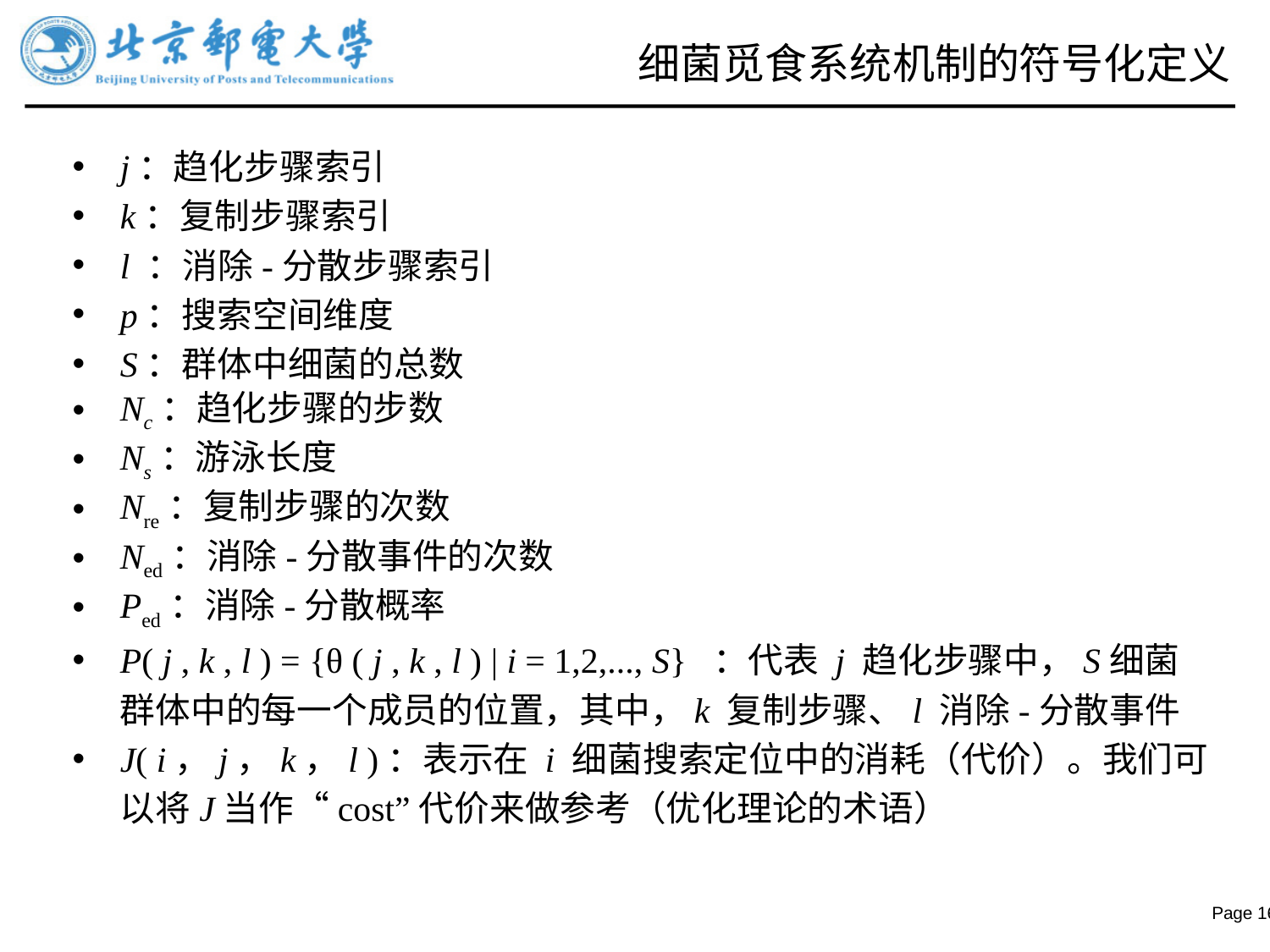

# 细菌觅食系统机制的符号化定义
j：趋化步骤索引
k：复制步骤索引
l ：消除-分散步骤索引
p：搜索空间维度
S：群体中细菌的总数
Nc：趋化步骤的步数
Ns：游泳长度
Nre：复制步骤的次数
Ned：消除-分散事件的次数
Ped：消除-分散概率
P( j , k , l ) = {θ ( j , k , l ) | i = 1,2,..., S}  ：代表 j 趋化步骤中，S细菌群体中的每一个成员的位置，其中，k 复制步骤、l 消除-分散事件
J( i，j，k，l )：表示在 i 细菌搜索定位中的消耗（代价）。我们可以将J当作“cost”代价来做参考（优化理论的术语）